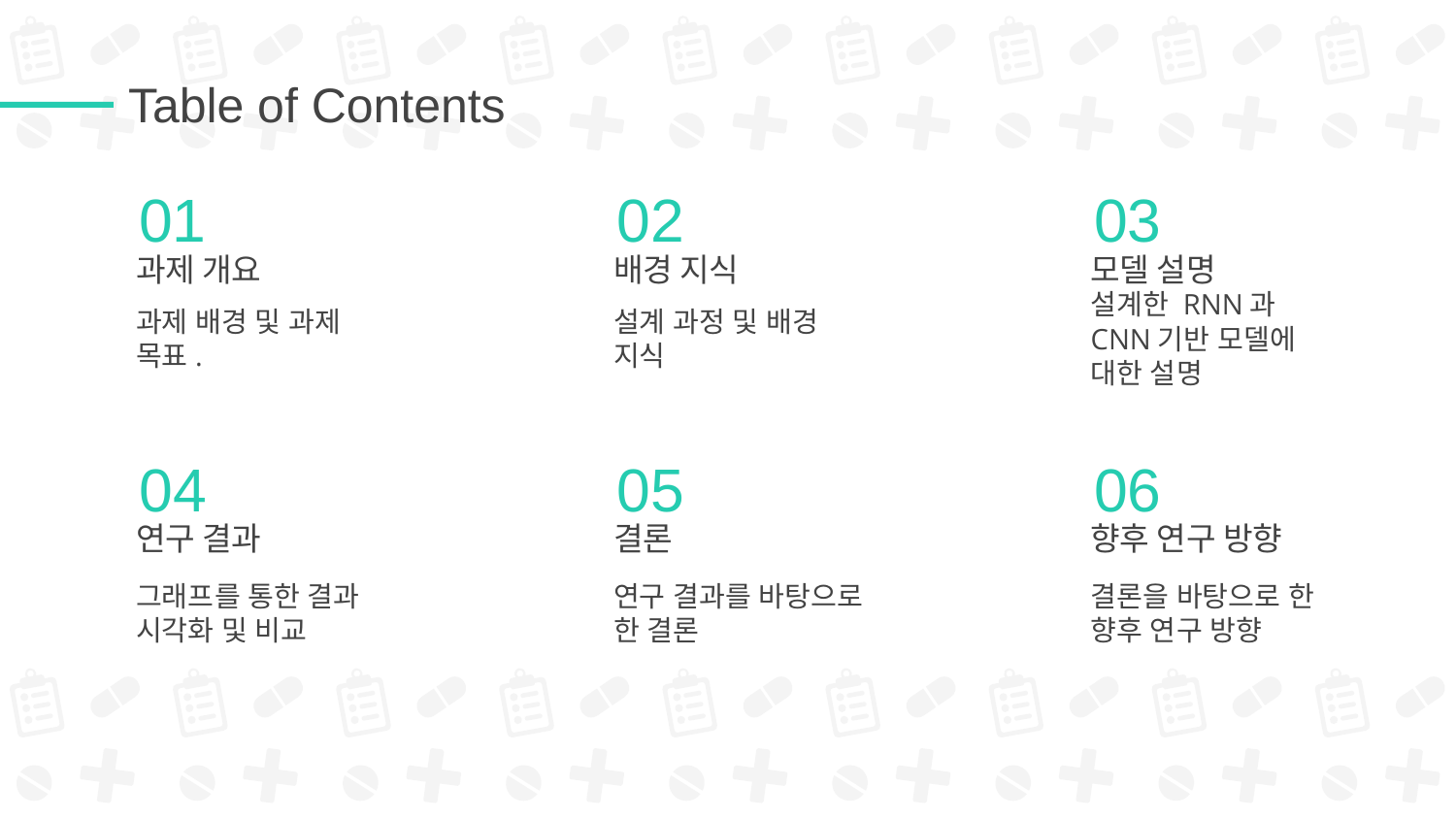

# Table of Contents
01
02
03
과제 개요
모델 설명
배경 지식
과제 배경 및 과제 목표.
설계 과정 및 배경 지식
설계한 RNN과 CNN기반 모델에 대한 설명
04
05
06
연구 결과
결론
향후 연구 방향
그래프를 통한 결과 시각화 및 비교
연구 결과를 바탕으로 한 결론
결론을 바탕으로 한 향후 연구 방향